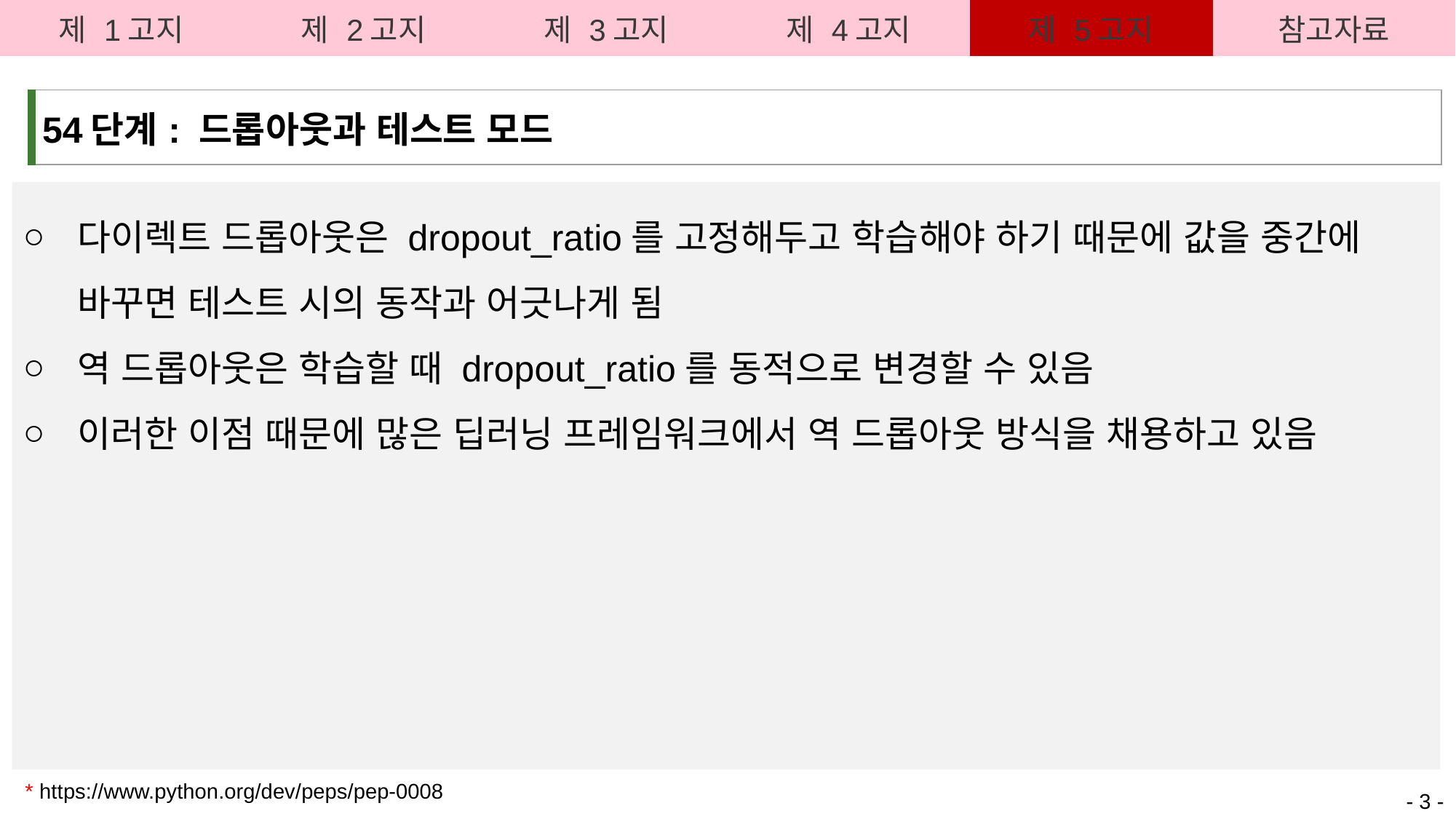

| 제 1고지 | 제 2고지 | 제 3고지 | 제 4고지 | 제 5고지 | 참고자료 |
| --- | --- | --- | --- | --- | --- |
| 54단계: 드롭아웃과 테스트 모드 |
| --- |
다이렉트 드롭아웃은 dropout_ratio를 고정해두고 학습해야 하기 때문에 값을 중간에 바꾸면 테스트 시의 동작과 어긋나게 됨
역 드롭아웃은 학습할 때 dropout_ratio를 동적으로 변경할 수 있음
이러한 이점 때문에 많은 딥러닝 프레임워크에서 역 드롭아웃 방식을 채용하고 있음

* https://www.python.org/dev/peps/pep-0008
- 3 -